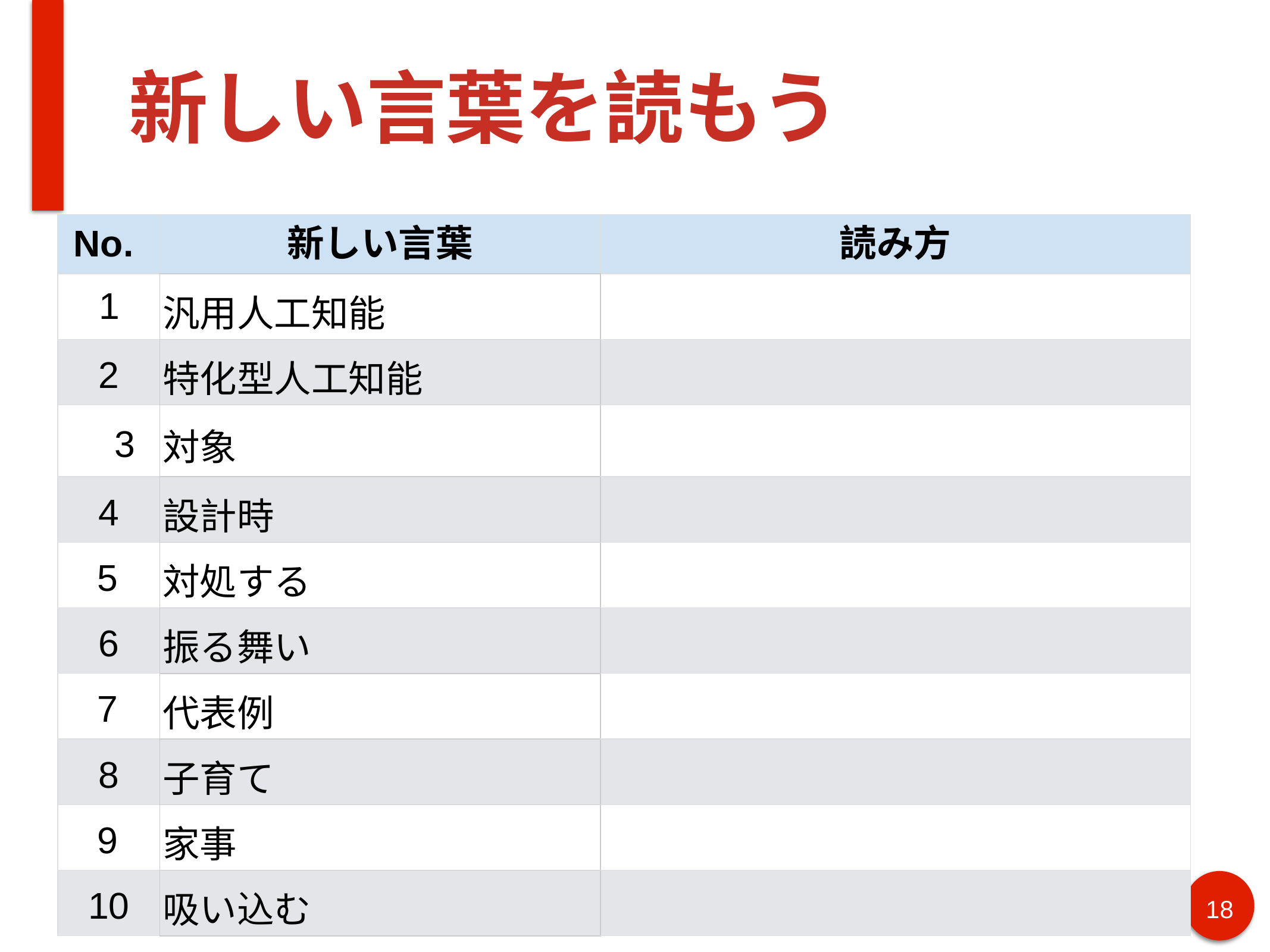

# 新しい言葉を読もう
| No. | 新しい言葉 | 読み方 |
| --- | --- | --- |
| 1 | 汎用人工知能 |  |
| 2 | 特化型人工知能 |  |
| 3 | 対象 |  |
| 4 | 設計時 |  |
| 5 | 対処する |  |
| 6 | 振る舞い |  |
| 7 | 代表例 |  |
| 8 | 子育て |  |
| 9 | 家事 |  |
| 10 | 吸い込む |  |
18